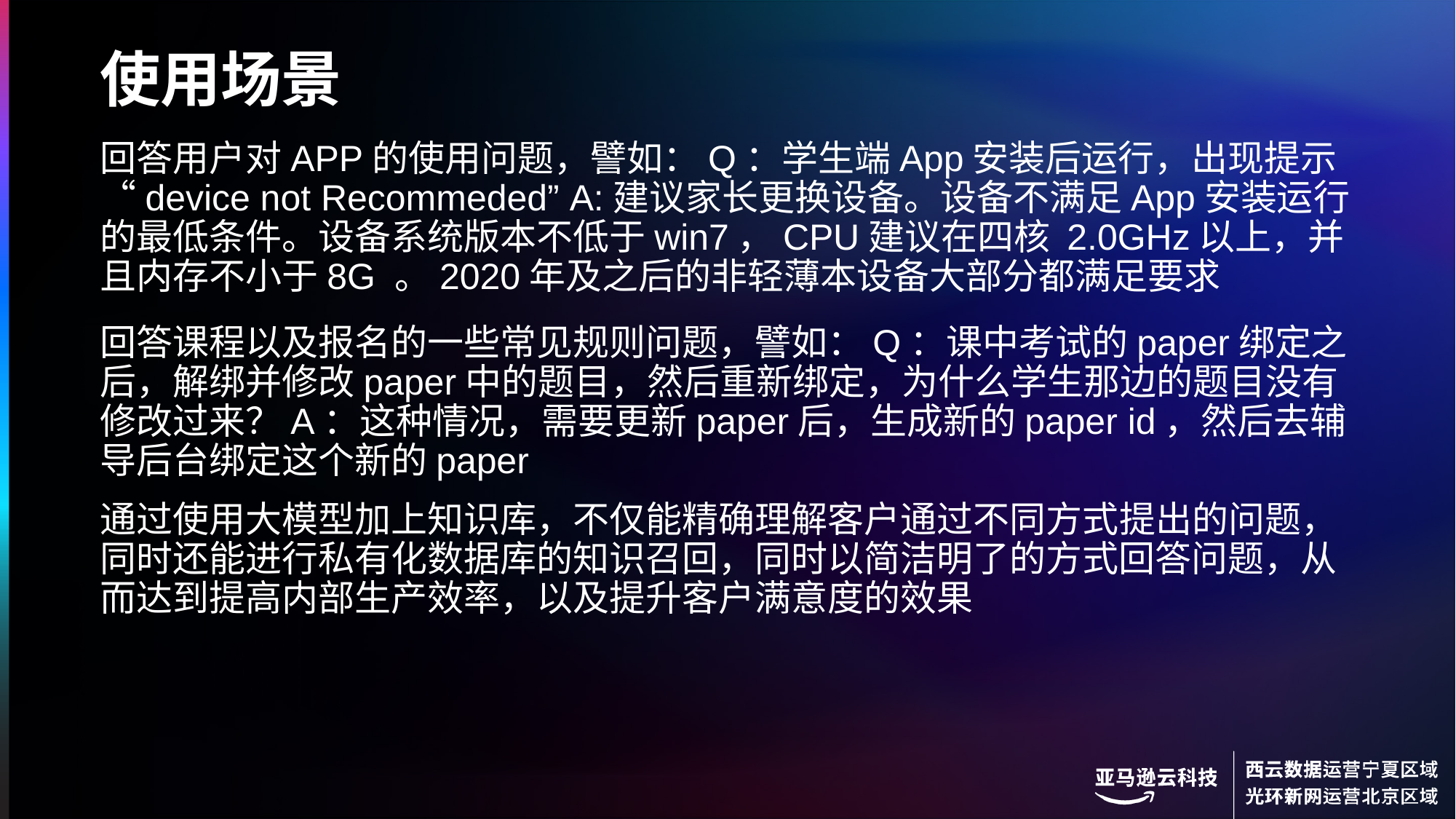

# 使用场景
回答用户对APP的使用问题，譬如：Q：学生端App安装后运行，出现提示“device not Recommeded” A:建议家长更换设备。设备不满足App安装运行的最低条件。设备系统版本不低于win7，CPU建议在四核 2.0GHz以上，并且内存不小于8G 。2020年及之后的非轻薄本设备大部分都满足要求
回答课程以及报名的一些常见规则问题，譬如：Q：课中考试的paper绑定之后，解绑并修改paper中的题目，然后重新绑定，为什么学生那边的题目没有修改过来？A：这种情况，需要更新paper后，生成新的paper id，然后去辅导后台绑定这个新的paper
通过使用大模型加上知识库，不仅能精确理解客户通过不同方式提出的问题，同时还能进行私有化数据库的知识召回，同时以简洁明了的方式回答问题，从而达到提高内部生产效率，以及提升客户满意度的效果